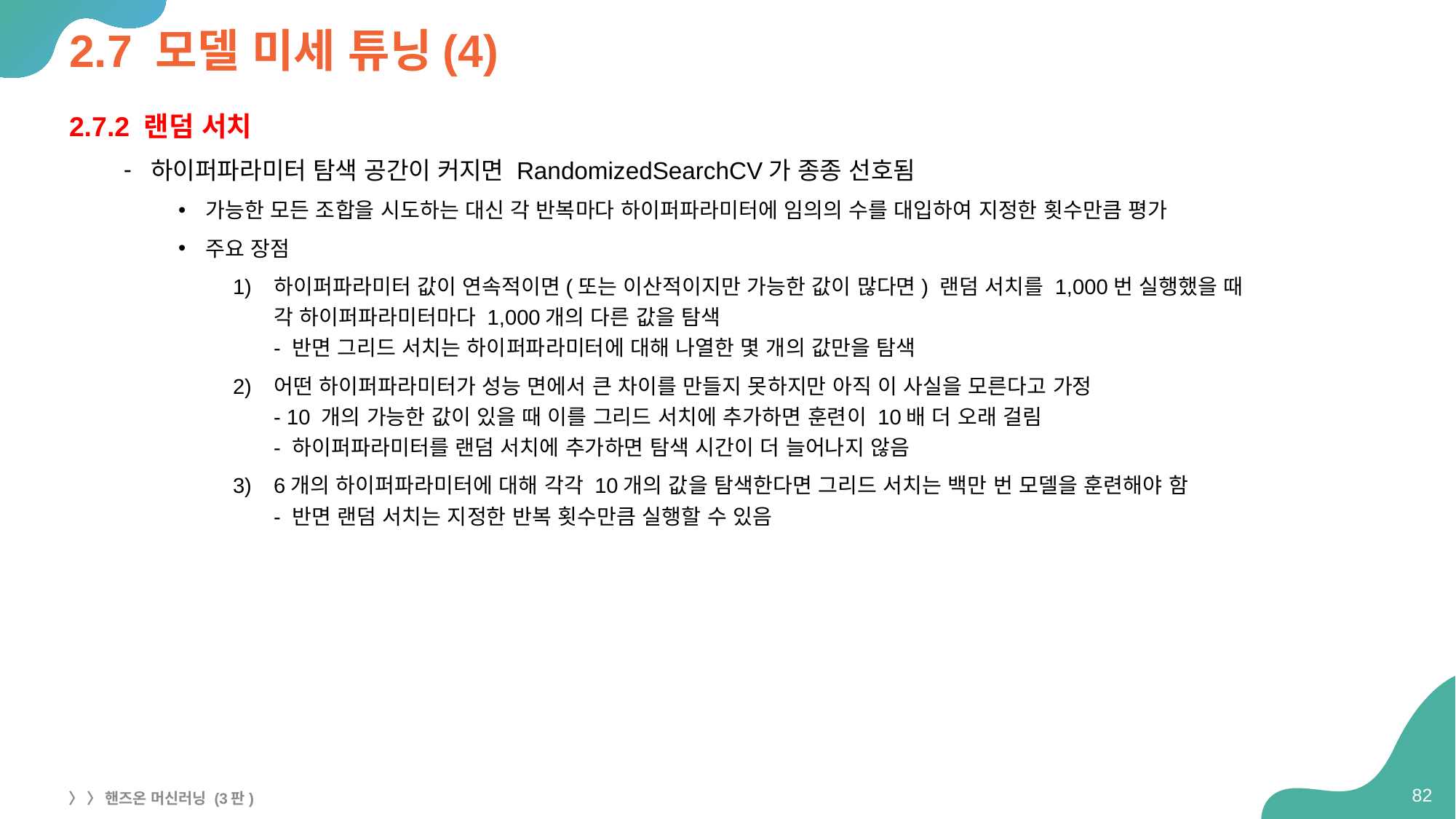

# 2.7 모델 미세 튜닝(4)
2.7.2 랜덤 서치
하이퍼파라미터 탐색 공간이 커지면 RandomizedSearchCV가 종종 선호됨
가능한 모든 조합을 시도하는 대신 각 반복마다 하이퍼파라미터에 임의의 수를 대입하여 지정한 횟수만큼 평가
주요 장점
하이퍼파라미터 값이 연속적이면(또는 이산적이지만 가능한 값이 많다면) 랜덤 서치를 1,000번 실행했을 때
각 하이퍼파라미터마다 1,000개의 다른 값을 탐색
- 반면 그리드 서치는 하이퍼파라미터에 대해 나열한 몇 개의 값만을 탐색
어떤 하이퍼파라미터가 성능 면에서 큰 차이를 만들지 못하지만 아직 이 사실을 모른다고 가정
- 10 개의 가능한 값이 있을 때 이를 그리드 서치에 추가하면 훈련이 10배 더 오래 걸림
- 하이퍼파라미터를 랜덤 서치에 추가하면 탐색 시간이 더 늘어나지 않음
6개의 하이퍼파라미터에 대해 각각 10개의 값을 탐색한다면 그리드 서치는 백만 번 모델을 훈련해야 함
- 반면 랜덤 서치는 지정한 반복 횟수만큼 실행할 수 있음
82
〉 〉 핸즈온 머신러닝 (3판)